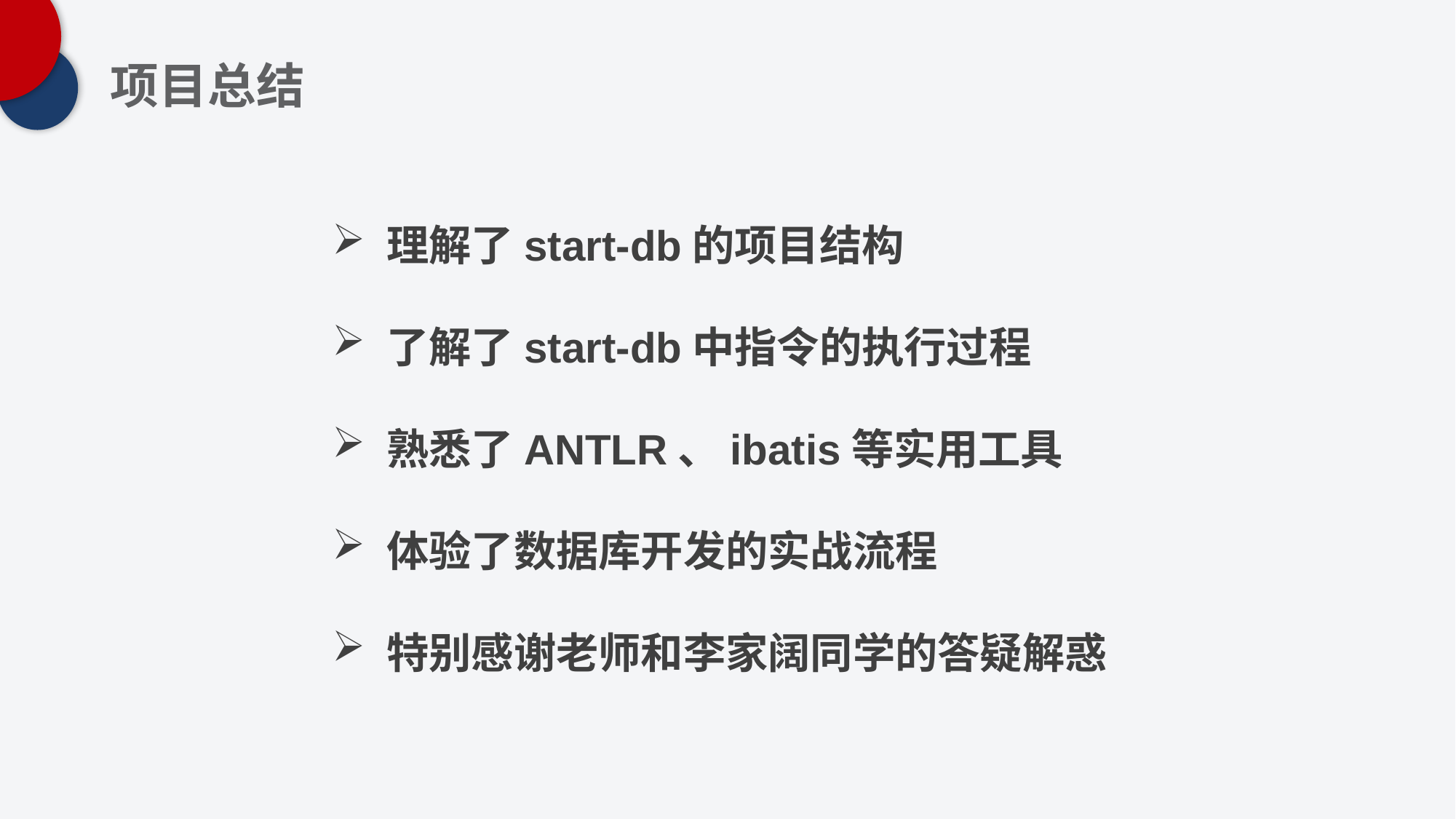

项目总结
理解了start-db的项目结构
了解了start-db中指令的执行过程
熟悉了ANTLR、ibatis等实用工具
体验了数据库开发的实战流程
特别感谢老师和李家阔同学的答疑解惑